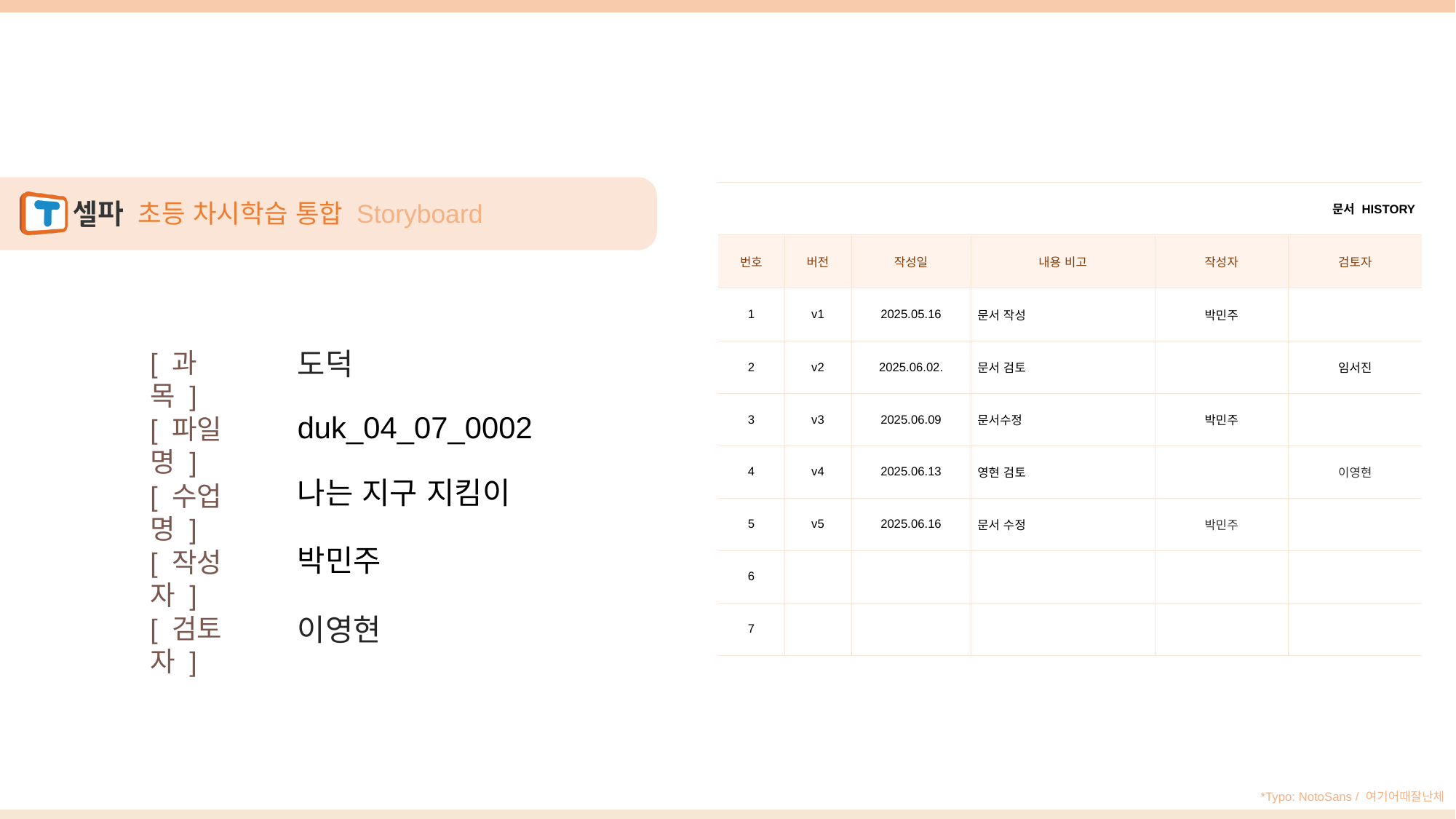

| 문서 HISTORY |  |  |  |  |  |
| --- | --- | --- | --- | --- | --- |
| 번호 | 버전 | 작성일 | 내용 비고 | 작성자 | 검토자 |
| 1 | v1 | 2025.05.16 | 문서 작성 | 박민주 |  |
| 2 | v2 | 2025.06.02. | 문서 검토 |  | 임서진 |
| 3 | v3 | 2025.06.09 | 문서수정 | 박민주 |  |
| 4 | v4 | 2025.06.13 | 영현 검토 |  | 이영현 |
| 5 | v5 | 2025.06.16 | 문서 수정 | 박민주 |  |
| 6 |  |  |  |  |  |
| 7 |  |  |  |  |  |
duk_04_07_0002
나는 지구 지킴이
박민주